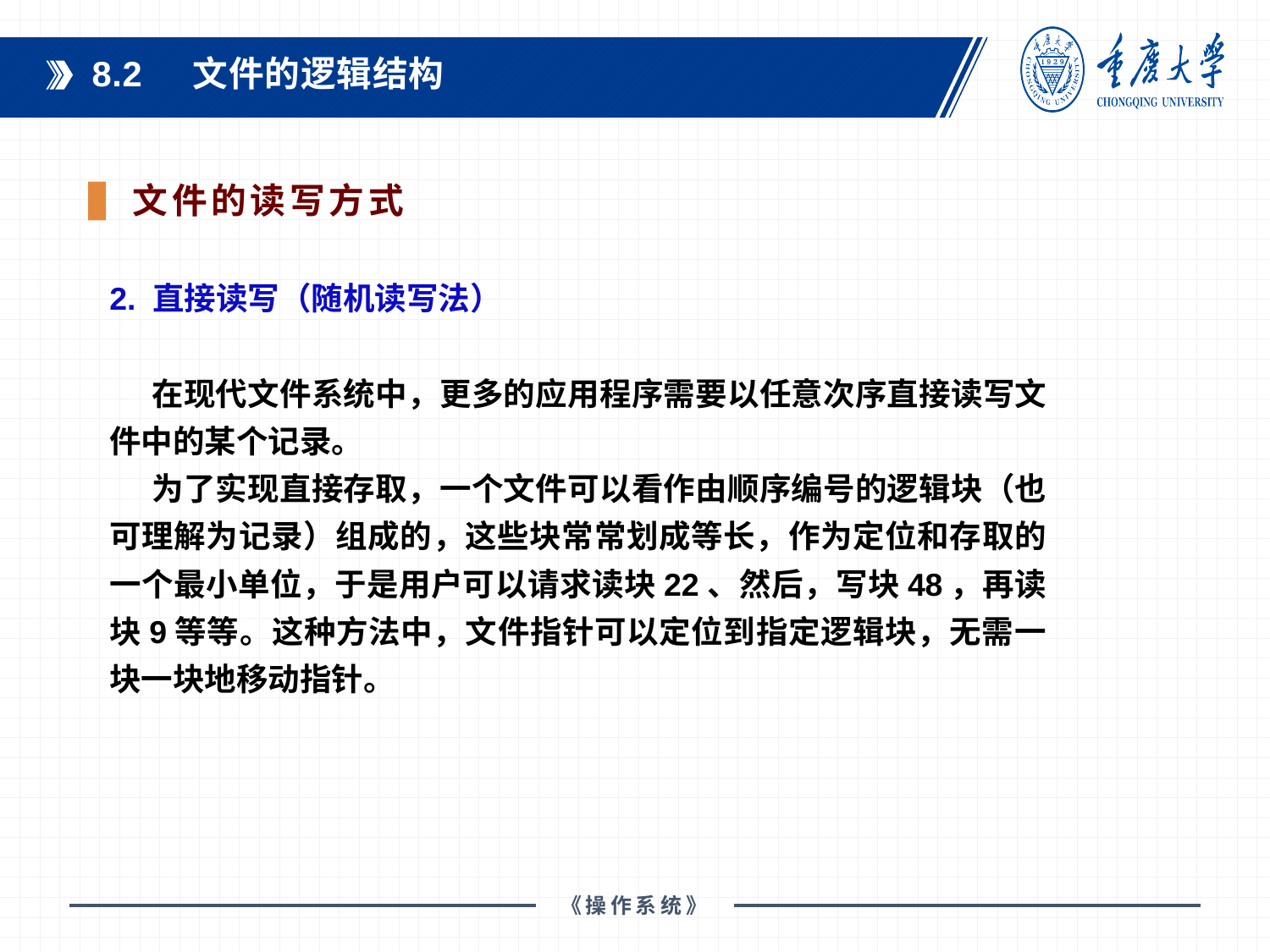

8.2    文件的逻辑结构
文件的读写方式

2. 直接读写（随机读写法）

在现代文件系统中，更多的应用程序需要以任意次序直接读写文件中的某个记录。
为了实现直接存取，一个文件可以看作由顺序编号的逻辑块（也可理解为记录）组成的，这些块常常划成等长，作为定位和存取的一个最小单位，于是用户可以请求读块22、然后，写块48，再读块9等等。这种方法中，文件指针可以定位到指定逻辑块，无需一块一块地移动指针。